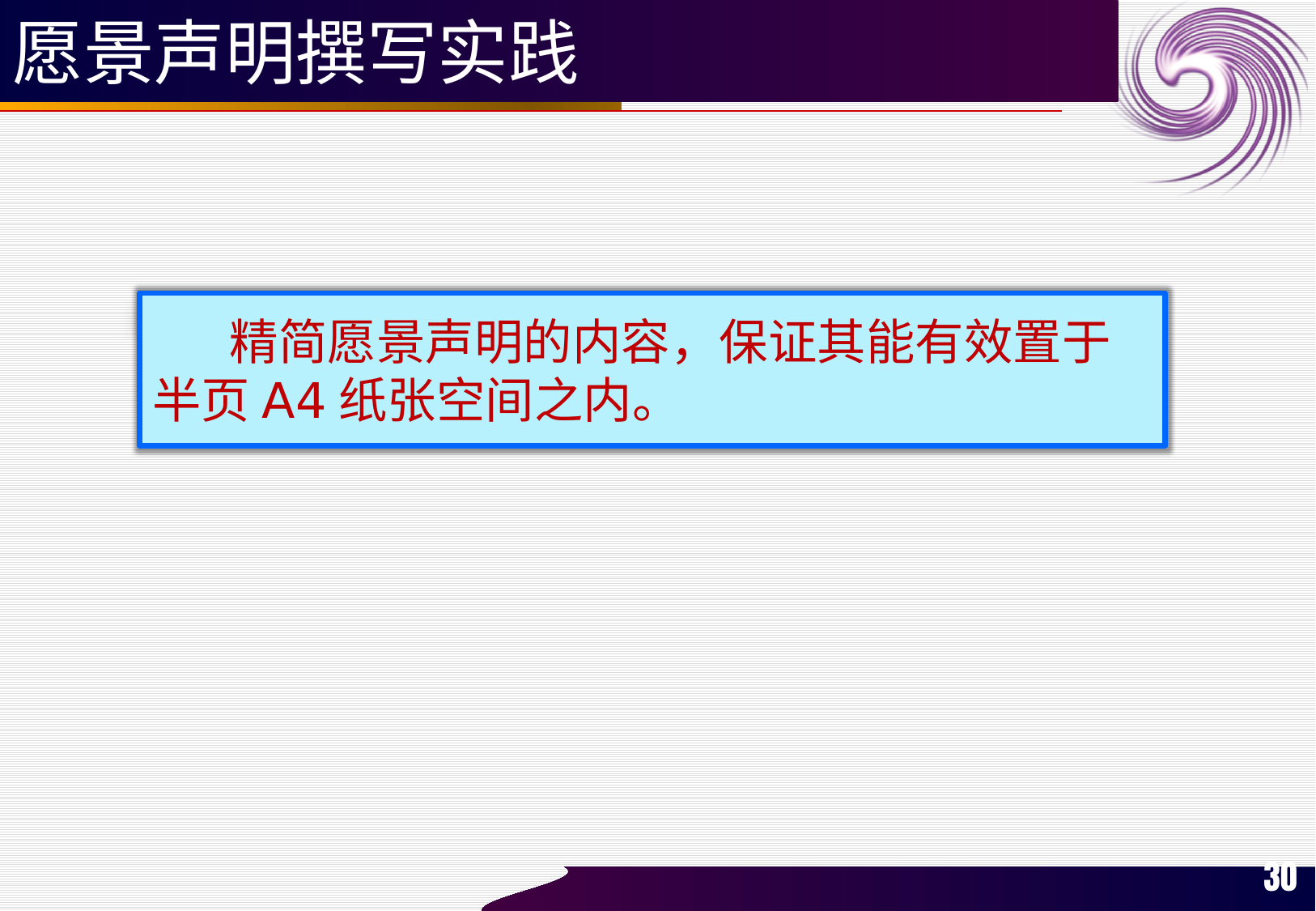

# 愿景声明撰写实践
      精简愿景声明的内容，保证其能有效置于半页A4纸张空间之内。
30